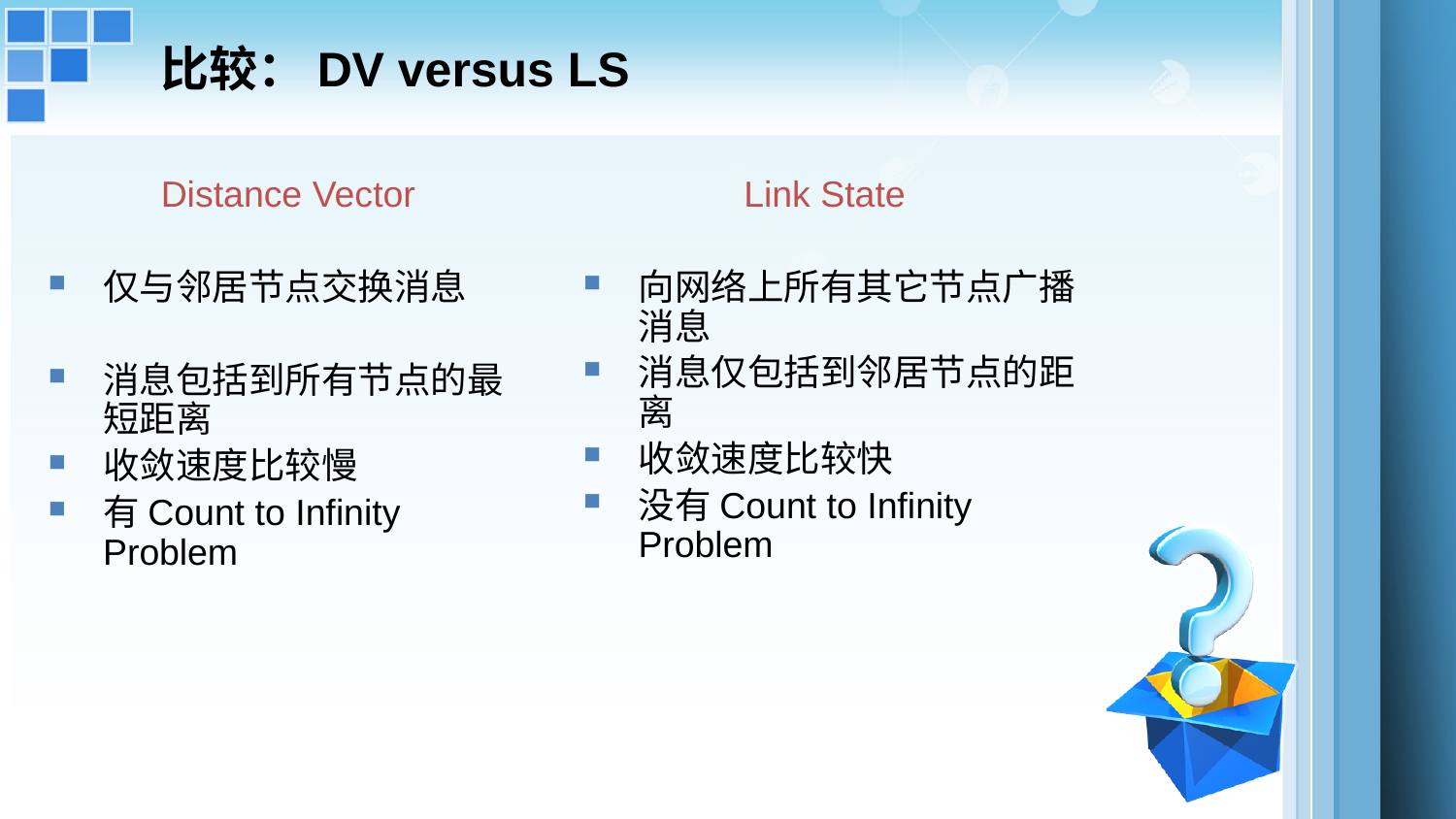

比较：DV versus LS
Distance Vector
Link State
仅与邻居节点交换消息

消息包括到所有节点的最短距离
收敛速度比较慢
有Count to Infinity Problem
向网络上所有其它节点广播消息
消息仅包括到邻居节点的距离
收敛速度比较快
没有Count to Infinity Problem